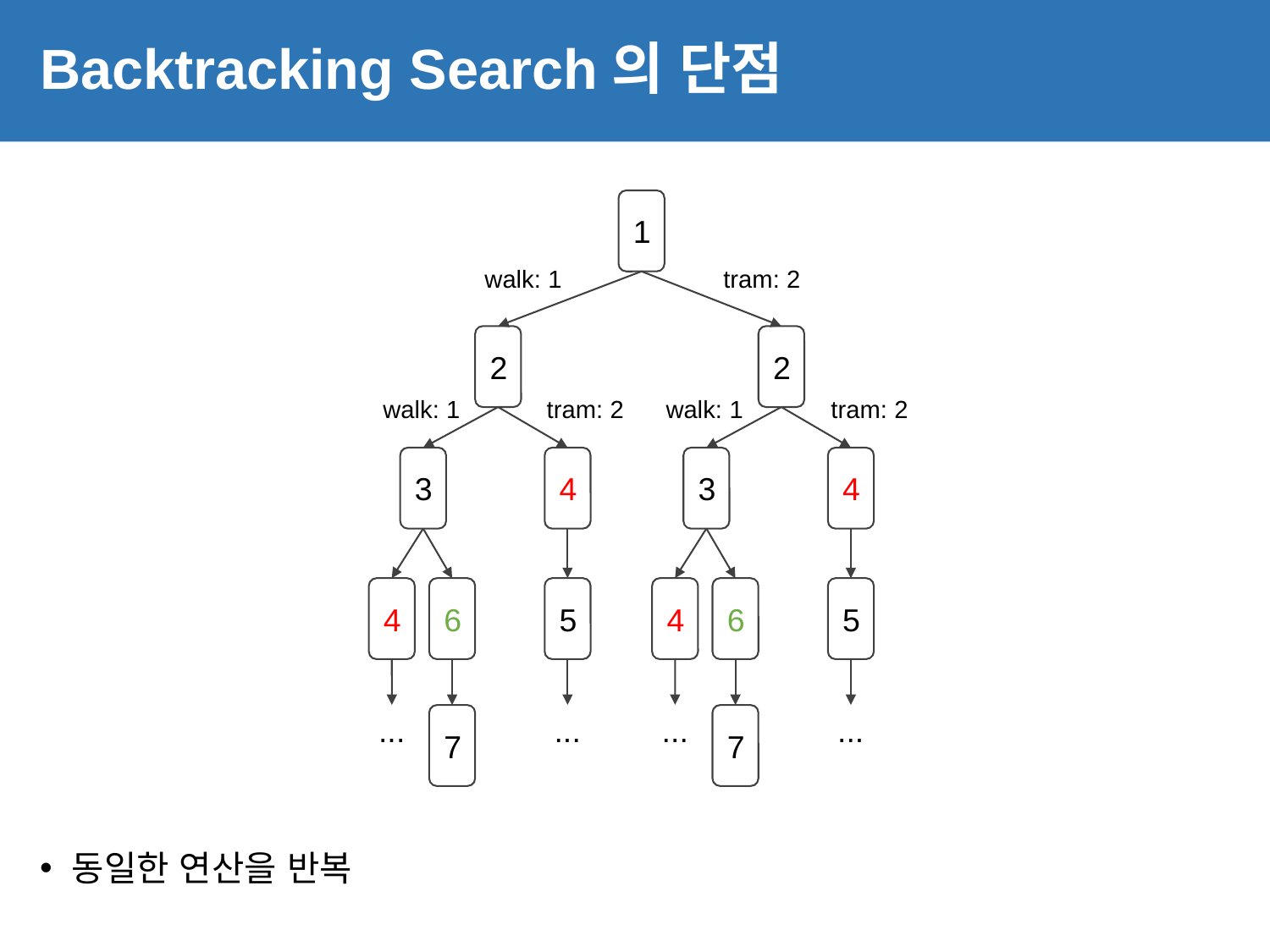

# Backtracking Search의 단점
20
1
walk: 1
tram: 2
2
2
walk: 1
tram: 2
walk: 1
tram: 2
3
4
3
4
4
6
5
4
6
5
...
...
...
...
7
7
동일한 연산을 반복